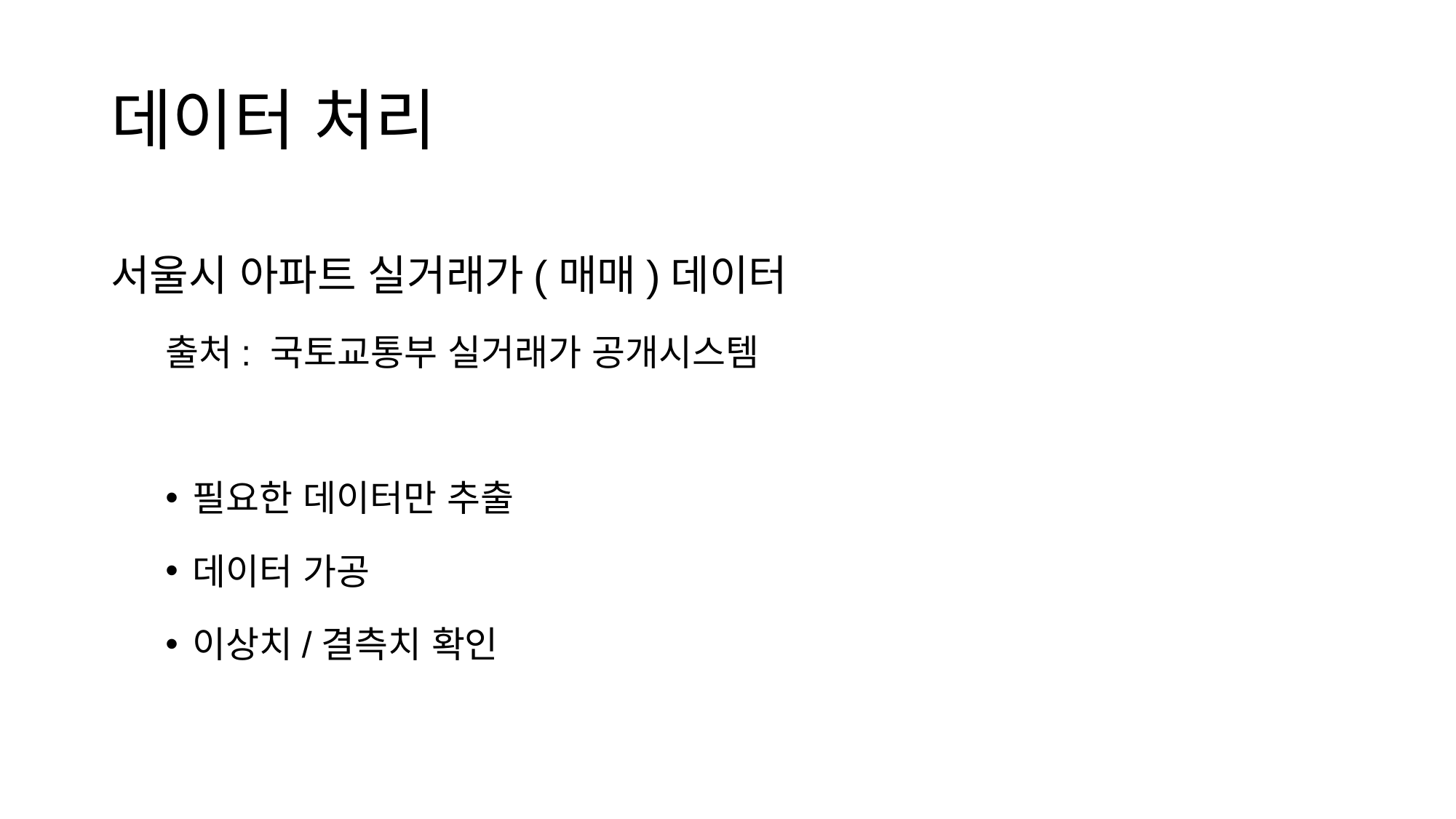

# 데이터 처리
서울시 아파트 실거래가(매매)데이터
출처: 국토교통부 실거래가 공개시스템

필요한 데이터만 추출
데이터 가공
이상치/결측치 확인